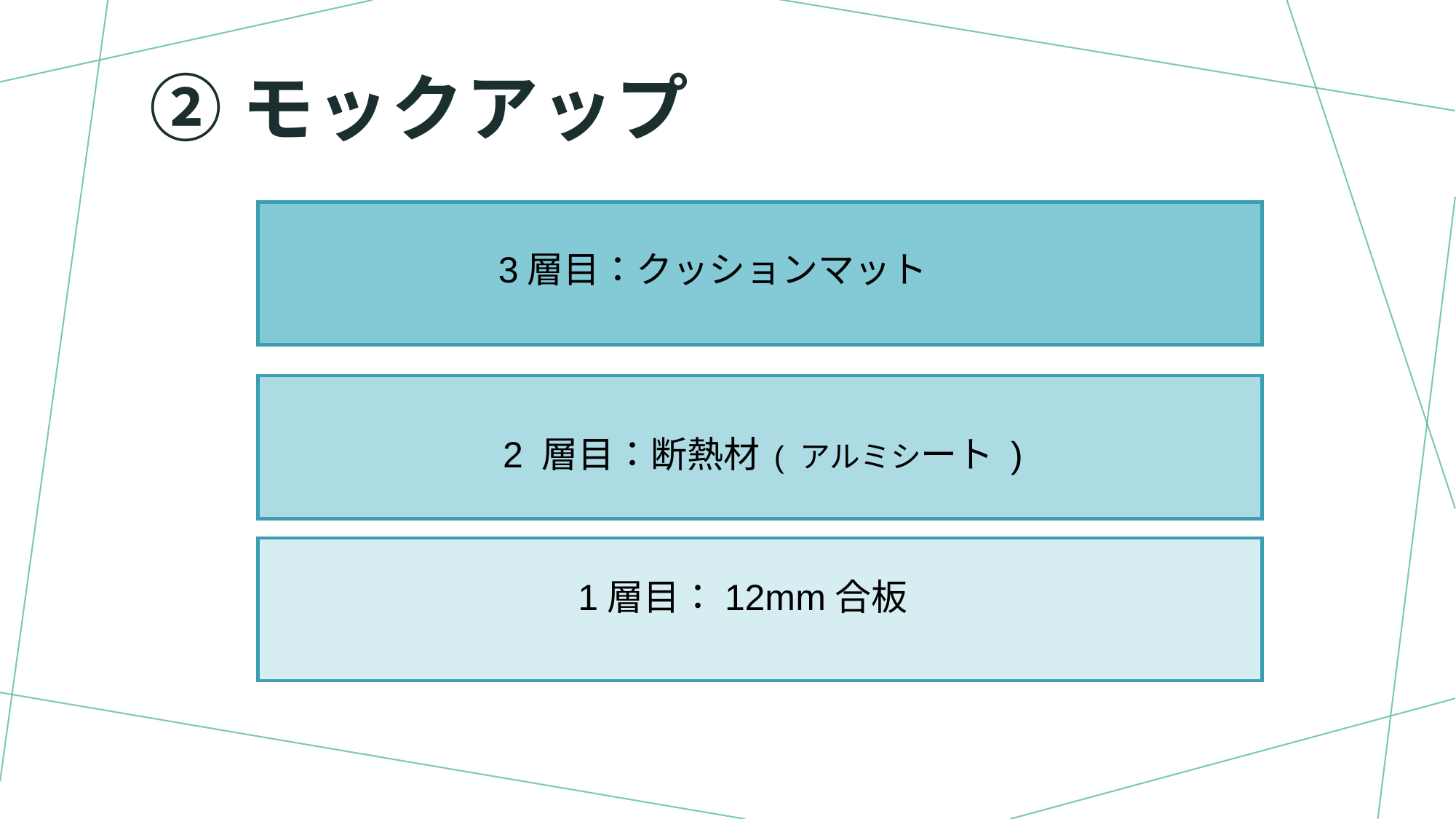

# ②モックアップ

3層目：クッションマット

2 層目：断熱材 ( アルミシート )

1層目：12mm合板